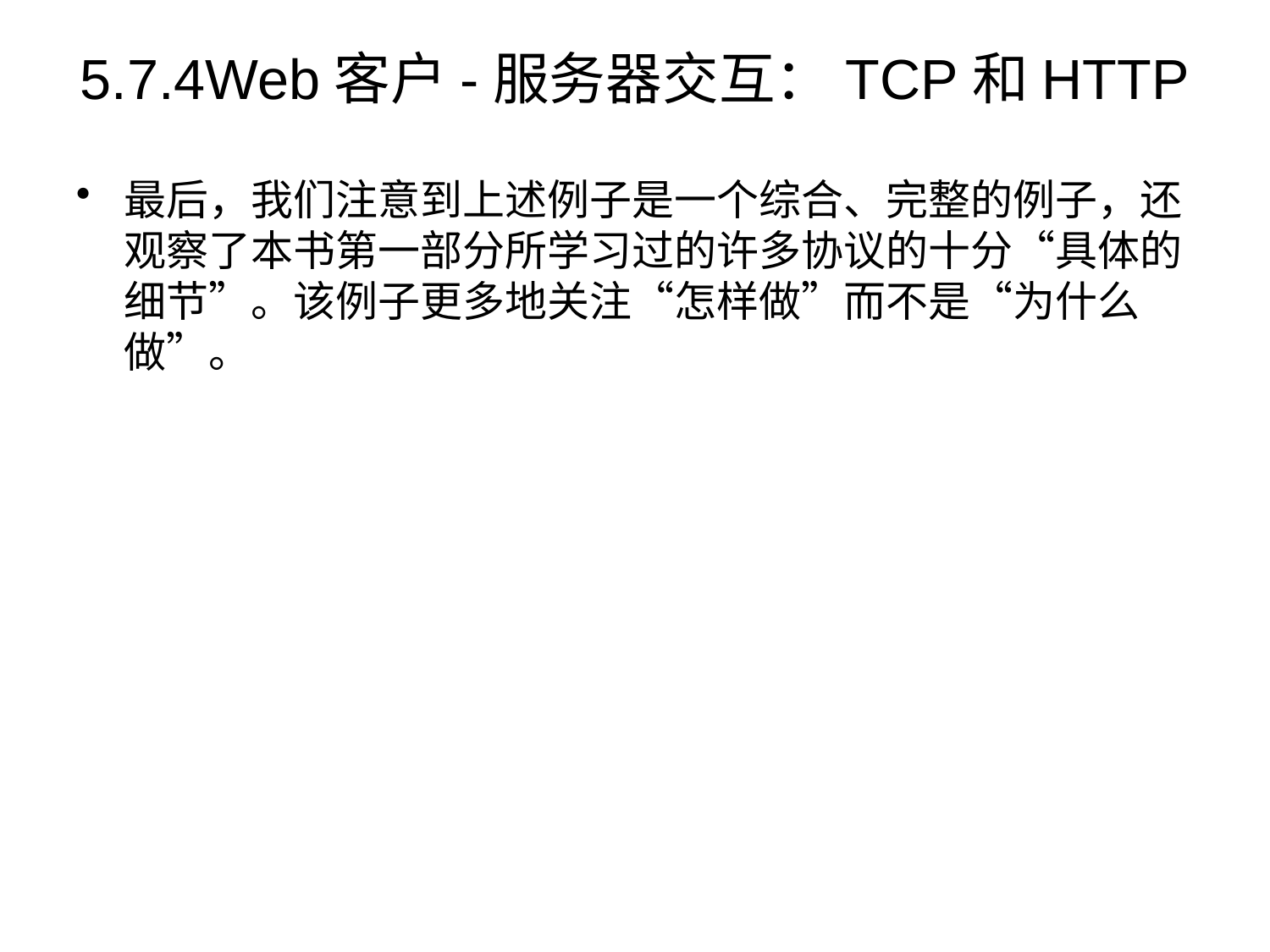

# 5.7.4Web客户-服务器交互：TCP和HTTP
最后，我们注意到上述例子是一个综合、完整的例子，还观察了本书第一部分所学习过的许多协议的十分“具体的细节”。该例子更多地关注“怎样做”而不是“为什么做”。